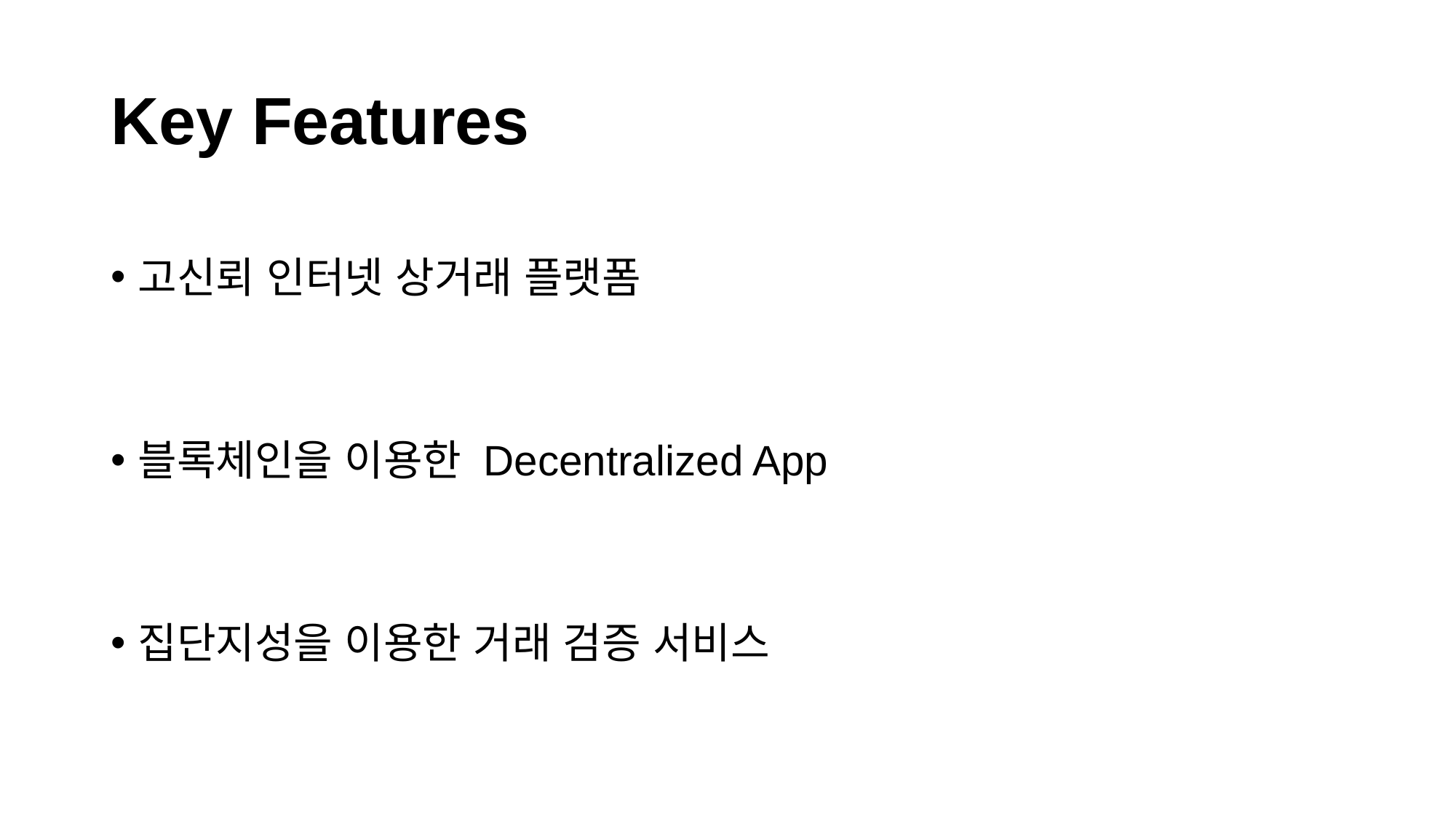

# Key Features
고신뢰 인터넷 상거래 플랫폼

블록체인을 이용한 Decentralized App

집단지성을 이용한 거래 검증 서비스